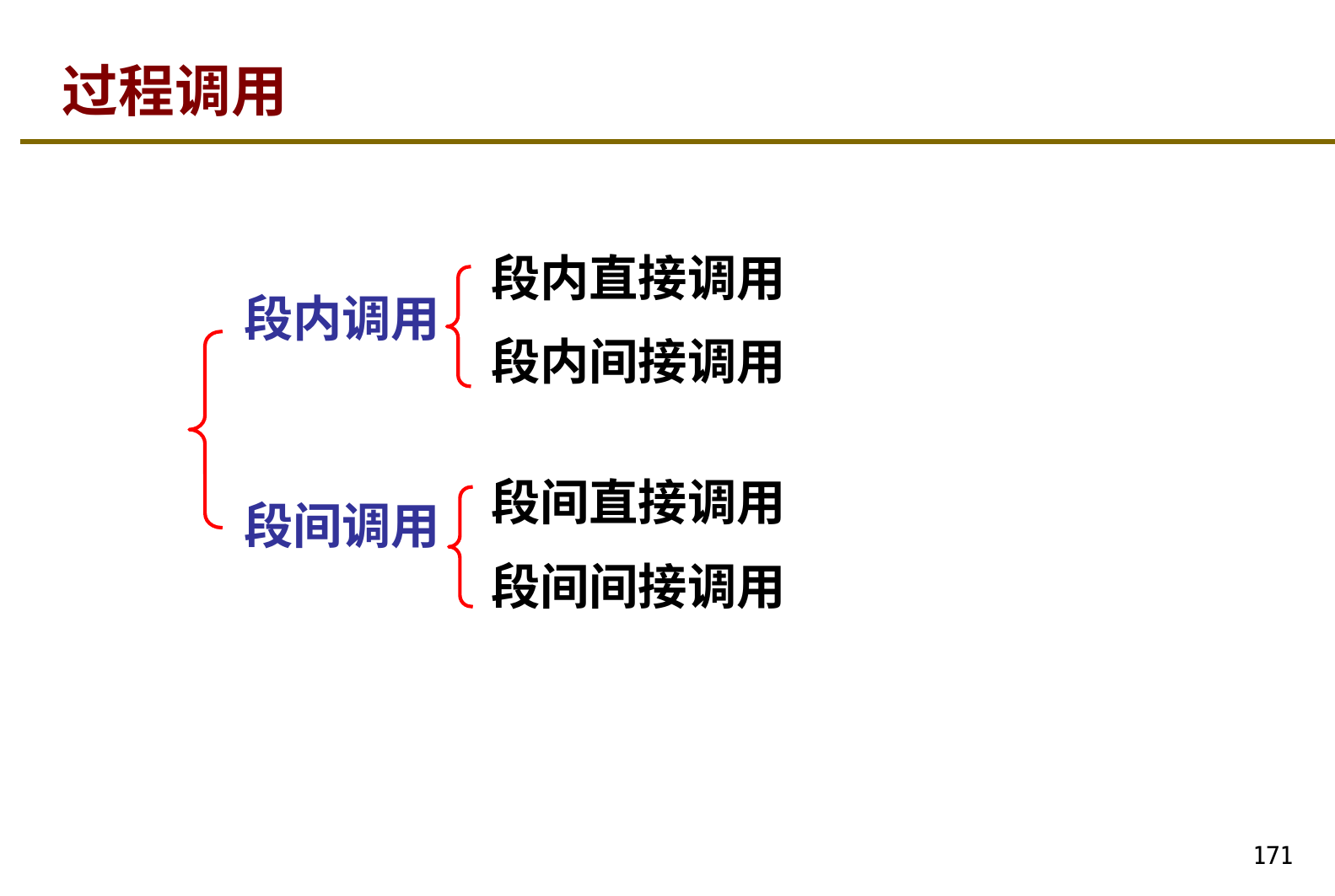

# 过程调用
段内直接调用
段内间接调用

段内调用

段间调用

段间直接调用
段间间接调用

171